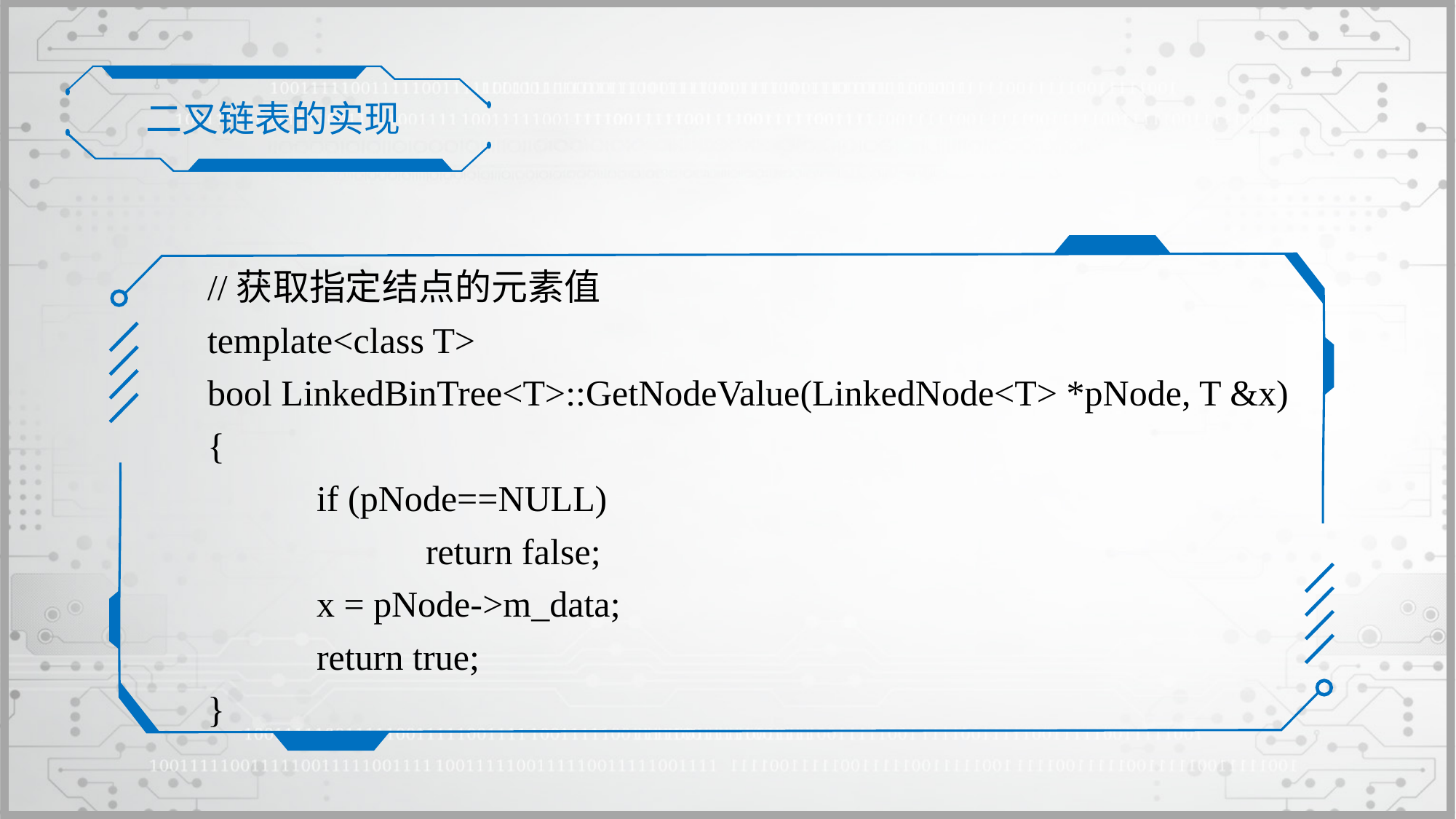

二叉链表的实现

//获取指定结点的元素值
template<class T>
bool LinkedBinTree<T>::GetNodeValue(LinkedNode<T> *pNode, T &x)
{
	if (pNode==NULL)
		return false;
	x = pNode->m_data;
	return true;
}